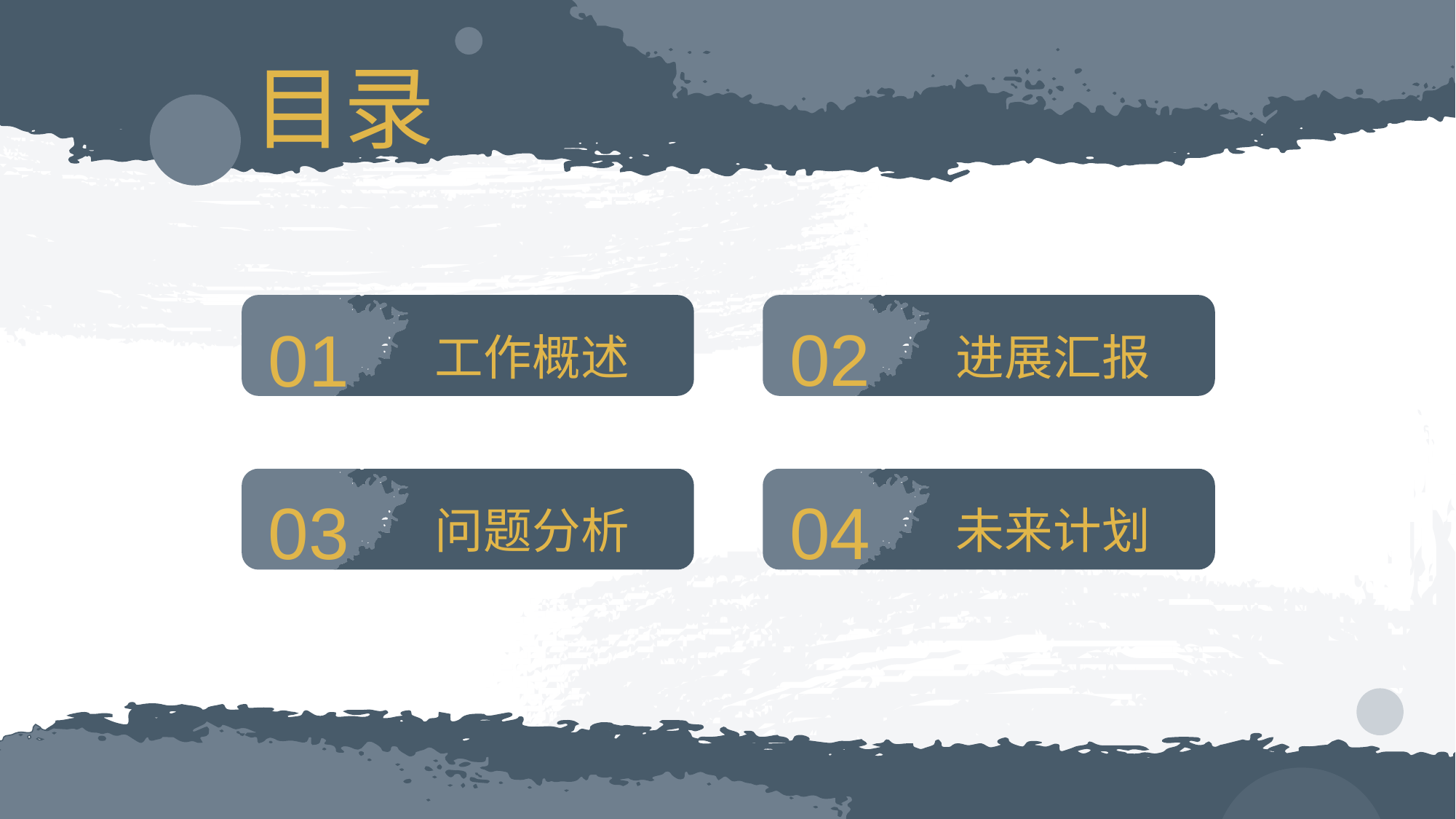

目录

02

进展汇报
01

工作概述
03

问题分析
04

未来计划